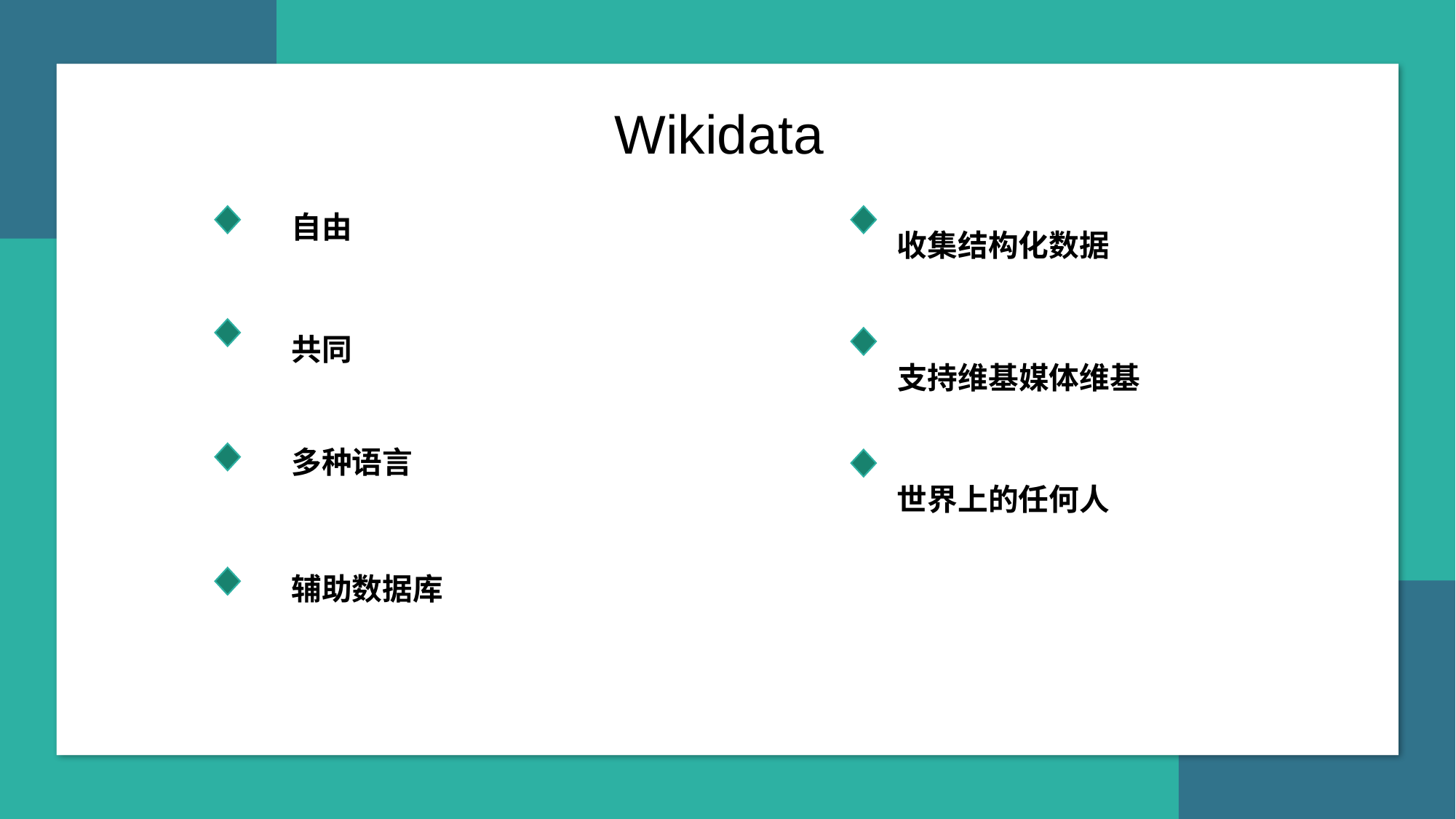

Wikidata
自由

共同

多种语言

辅助数据库

收集结构化数据

支持维基媒体维基

世界上的任何人